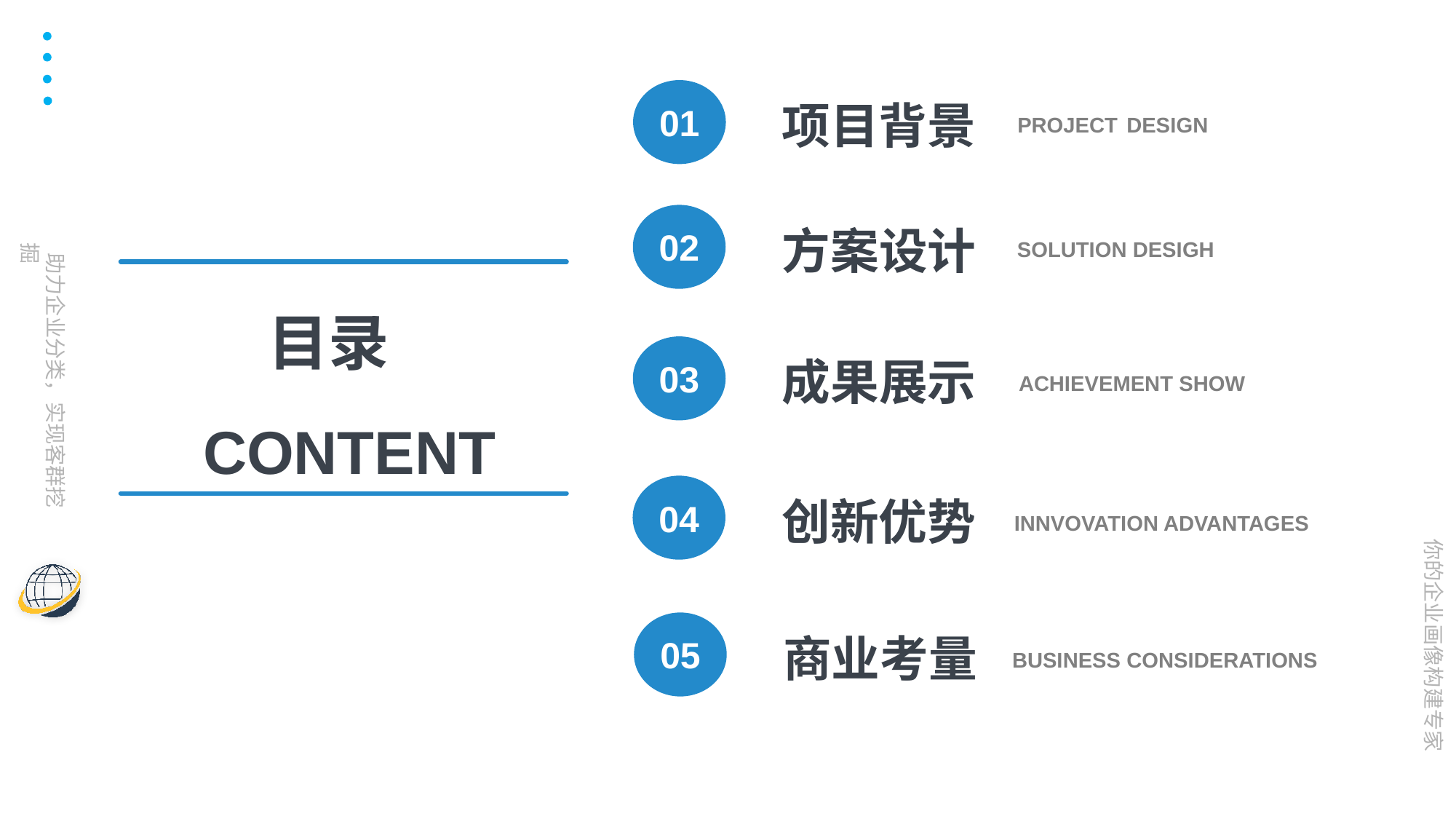

01
项目背景
PROJECT	DESIGN
02
方案设计
SOLUTION DESIGH
目录
CONTENT
03
成果展示
ACHIEVEMENT SHOW
04
创新优势
INNVOVATION ADVANTAGES
05
商业考量
BUSINESS CONSIDERATIONS